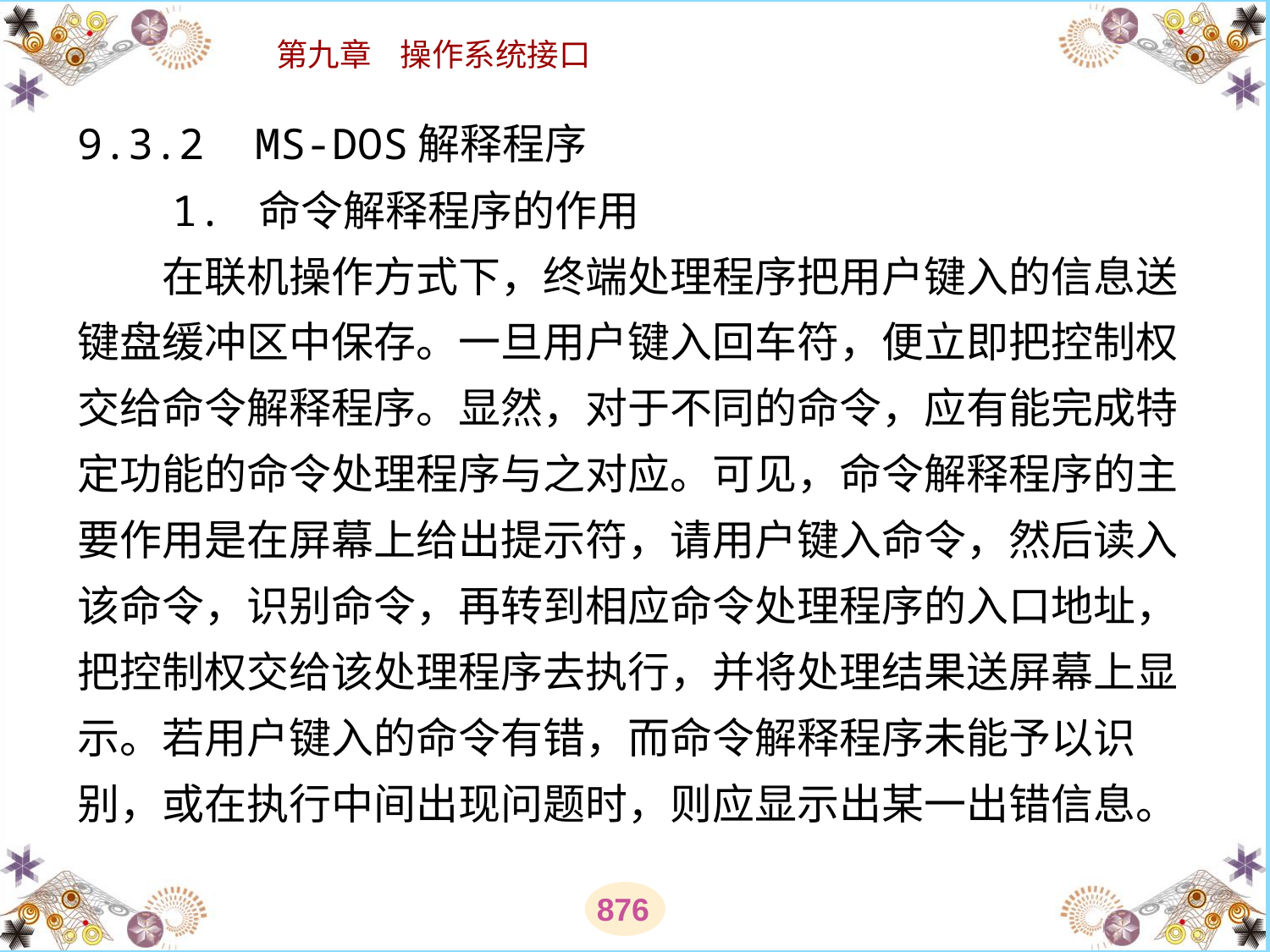

# 9.3.2  MS-DOS解释程序 　　1. 命令解释程序的作用 　　在联机操作方式下，终端处理程序把用户键入的信息送键盘缓冲区中保存。一旦用户键入回车符，便立即把控制权交给命令解释程序。显然，对于不同的命令，应有能完成特定功能的命令处理程序与之对应。可见，命令解释程序的主要作用是在屏幕上给出提示符，请用户键入命令，然后读入该命令，识别命令，再转到相应命令处理程序的入口地址，把控制权交给该处理程序去执行，并将处理结果送屏幕上显示。若用户键入的命令有错，而命令解释程序未能予以识别，或在执行中间出现问题时，则应显示出某一出错信息。